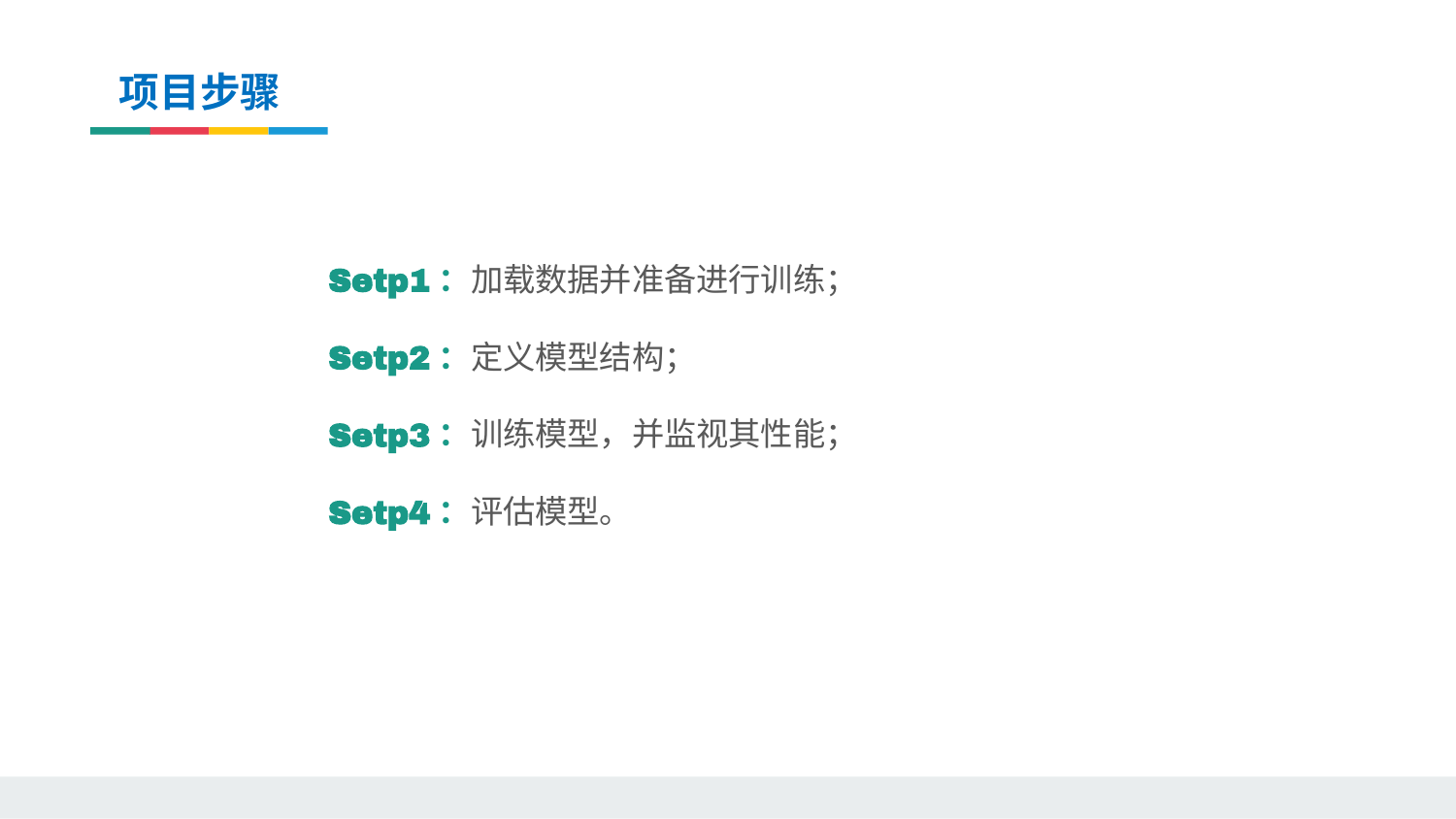

项目步骤
Setp1：加载数据并准备进行训练；
Setp2：定义模型结构；
Setp3：训练模型，并监视其性能；
Setp4：评估模型。